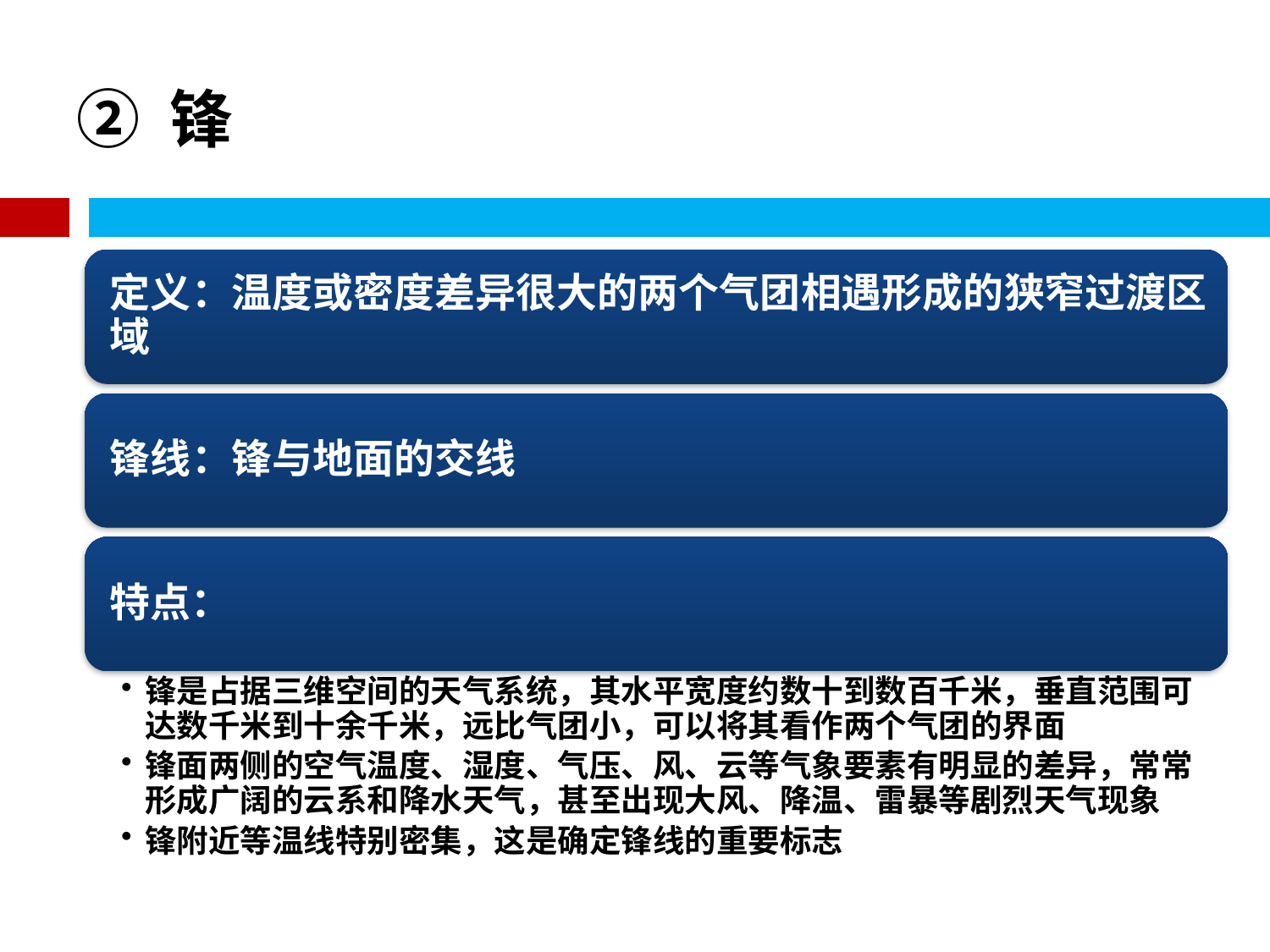

# ② 锋
定义：温度或密度差异很大的两个气团相遇形成的狭窄过渡区域
锋线：锋与地面的交线
特点：
锋是占据三维空间的天气系统，其水平宽度约数十到数百千米，垂直范围可达数千米到十余千米，远比气团小，可以将其看作两个气团的界面
锋面两侧的空气温度、湿度、气压、风、云等气象要素有明显的差异，常常形成广阔的云系和降水天气，甚至出现大风、降温、雷暴等剧烈天气现象
锋附近等温线特别密集，这是确定锋线的重要标志